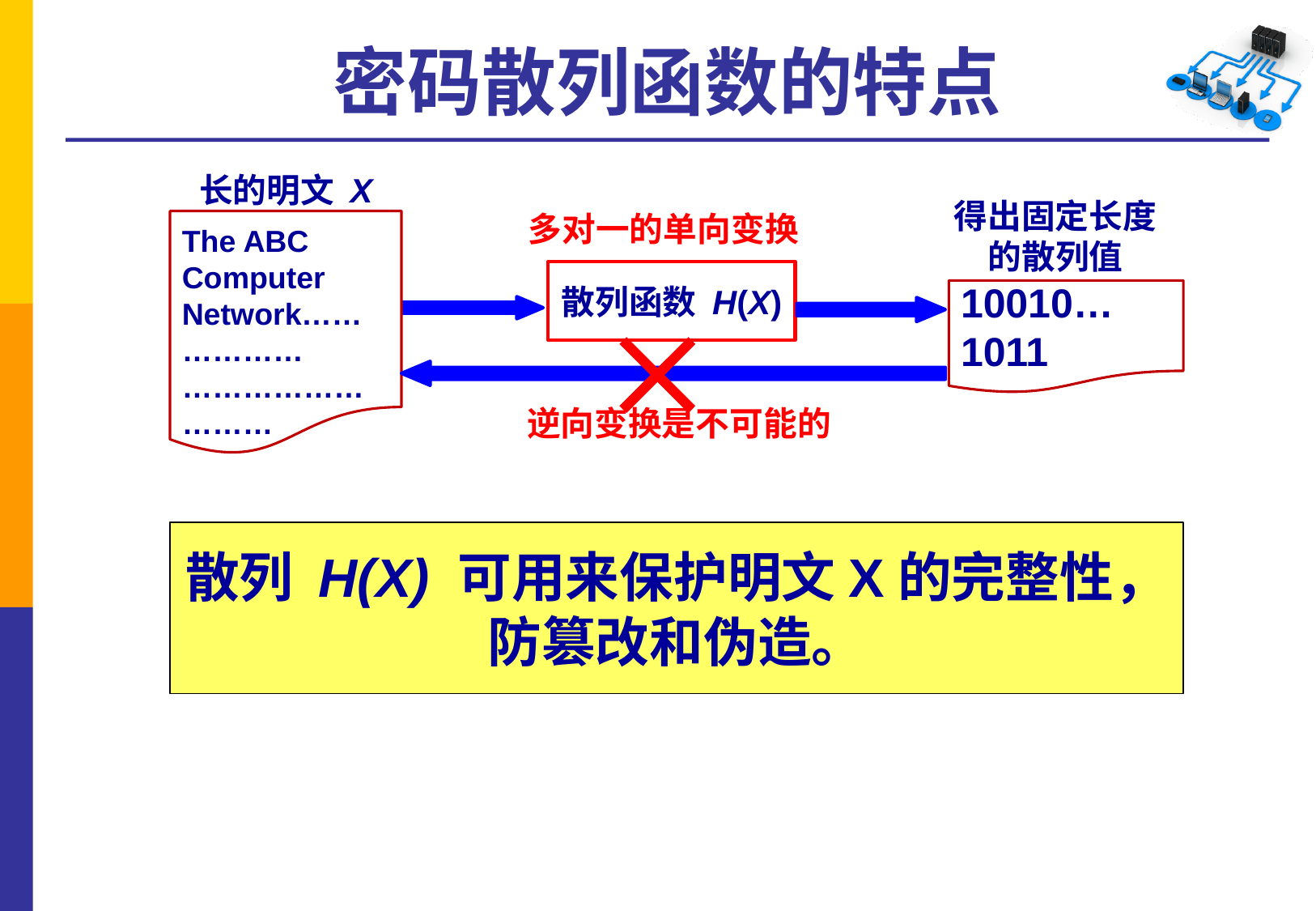

# 密码散列函数的特点
长的明文 X
得出固定长度
的散列值
多对一的单向变换

The ABC Computer Network………………
………………………
散列函数 H(X)
10010…1011
×

逆向变换是不可能的
散列 H(X) 可用来保护明文X的完整性，
防篡改和伪造。